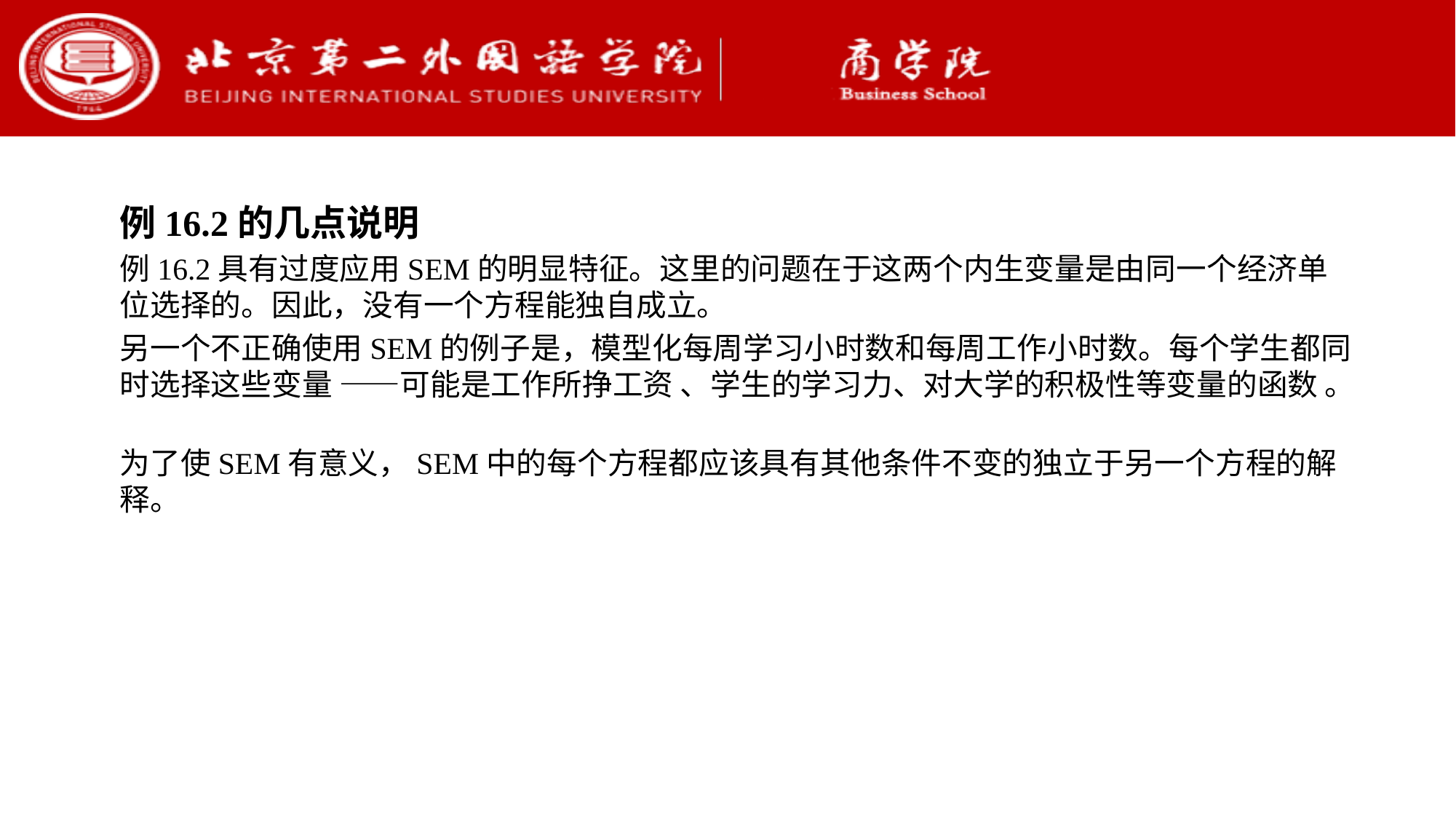

例16.2的几点说明
例16.2具有过度应用SEM的明显特征。这里的问题在于这两个内生变量是由同一个经济单位选择的。因此，没有一个方程能独自成立。
另一个不正确使用SEM的例子是，模型化每周学习小时数和每周工作小时数。每个学生都同时选择这些变量 ——可能是工作所挣工资 、学生的学习力、对大学的积极性等变量的函数 。
为了使SEM有意义，SEM中的每个方程都应该具有其他条件不变的独立于另一个方程的解释。